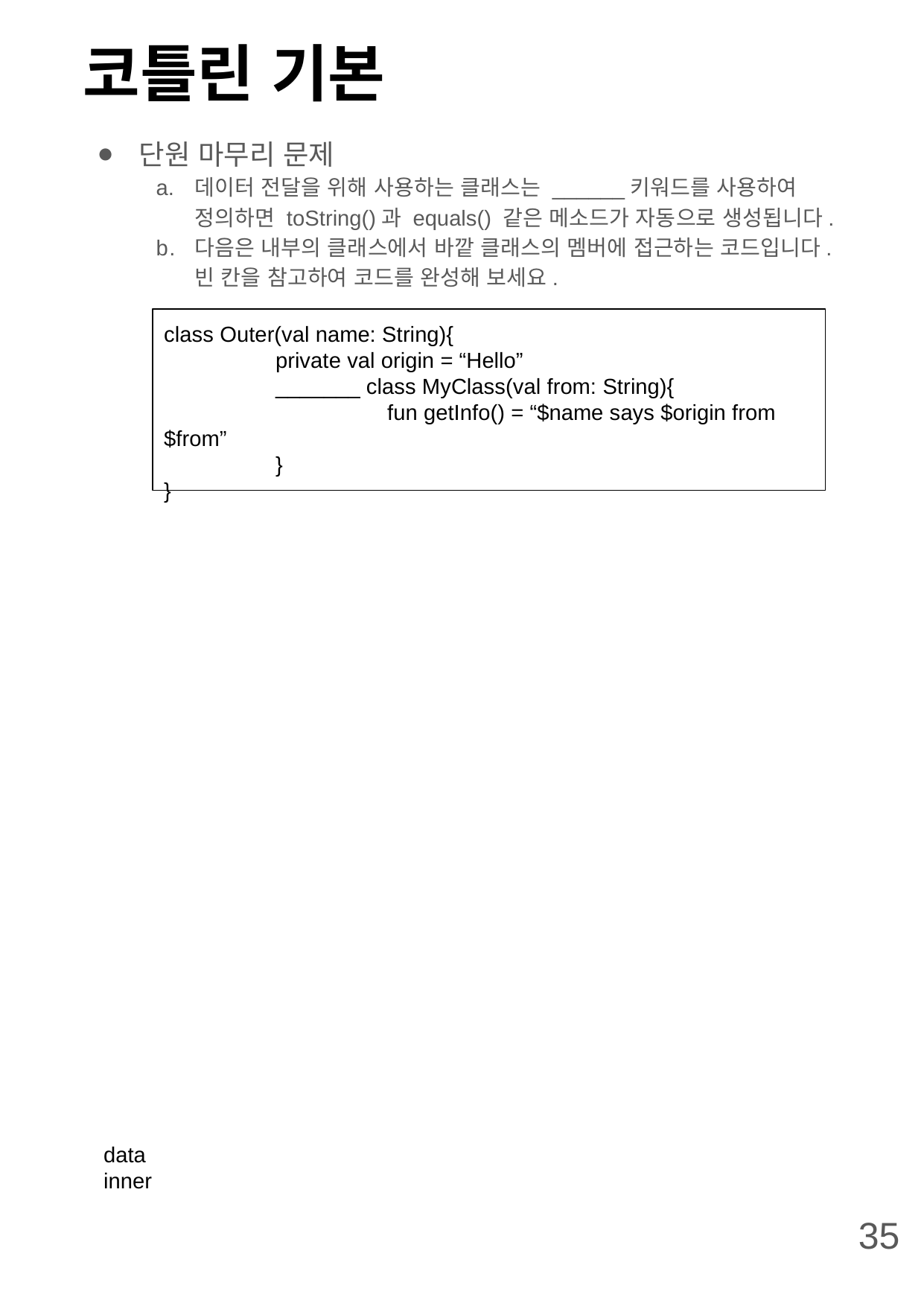

# 코틀린 기본
단원 마무리 문제
데이터 전달을 위해 사용하는 클래스는 ______키워드를 사용하여 정의하면 toString()과 equals() 같은 메소드가 자동으로 생성됩니다.
다음은 내부의 클래스에서 바깥 클래스의 멤버에 접근하는 코드입니다. 빈 칸을 참고하여 코드를 완성해 보세요.
class Outer(val name: String){
	private val origin = “Hello”
	_______ class MyClass(val from: String){
		fun getInfo() = “$name says $origin from $from”
	}
}
data
inner

35